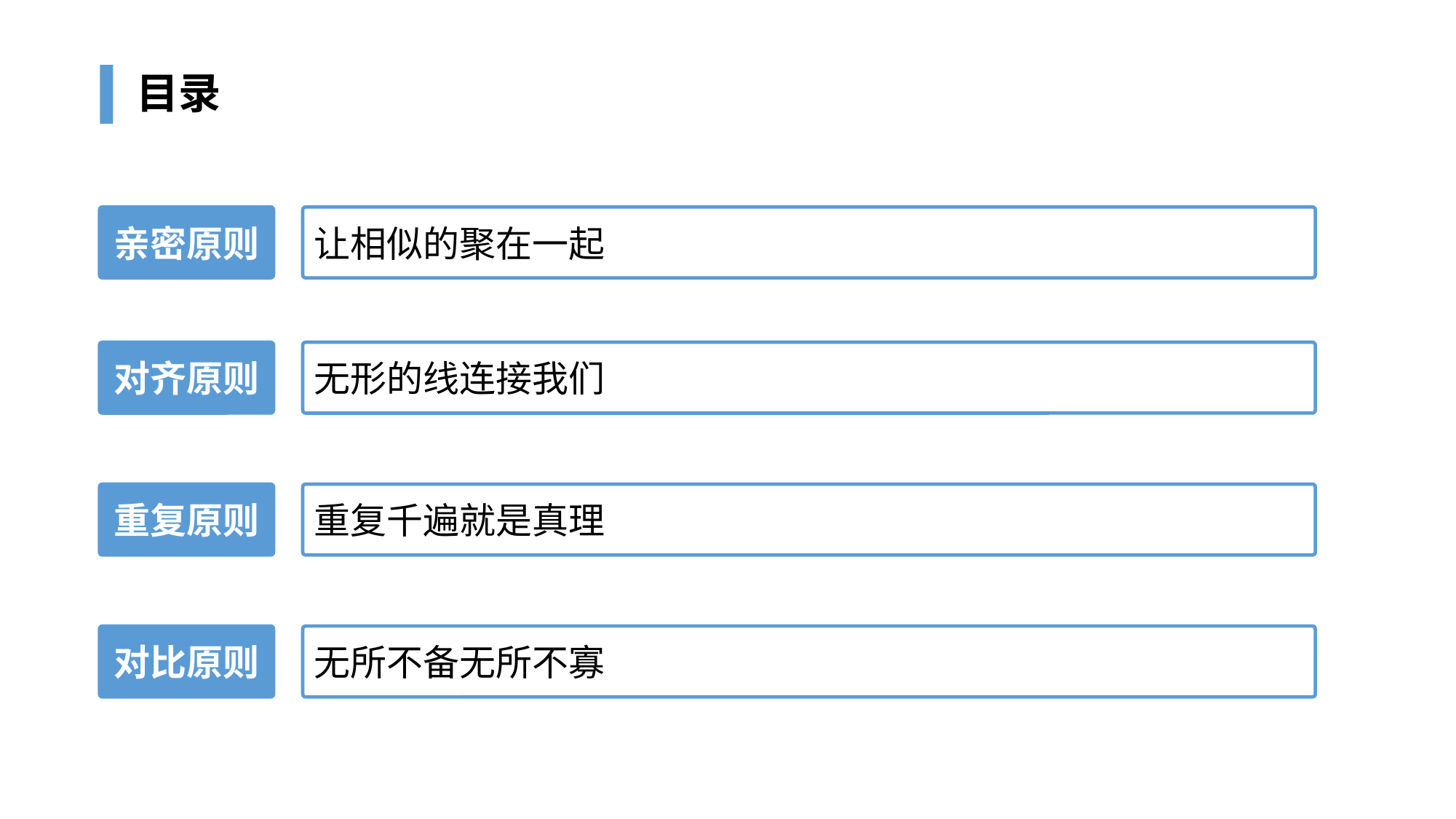

# 目录
亲密原则
让相似的聚在一起
对齐原则
无形的线连接我们
重复原则
重复千遍就是真理
对比原则
无所不备无所不寡